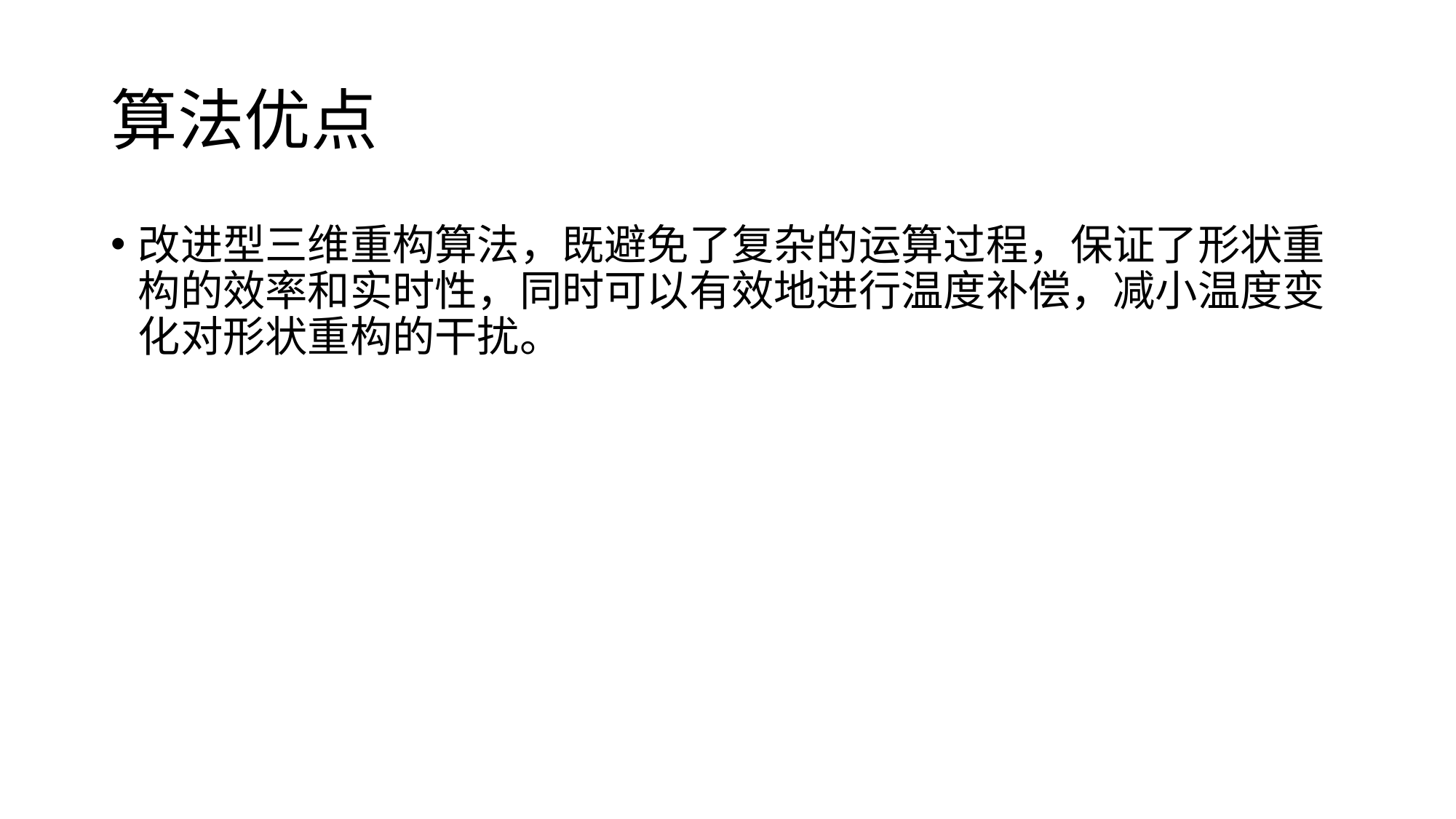

# 算法优点
改进型三维重构算法，既避免了复杂的运算过程，保证了形状重构的效率和实时性，同时可以有效地进行温度补偿，减小温度变化对形状重构的干扰。